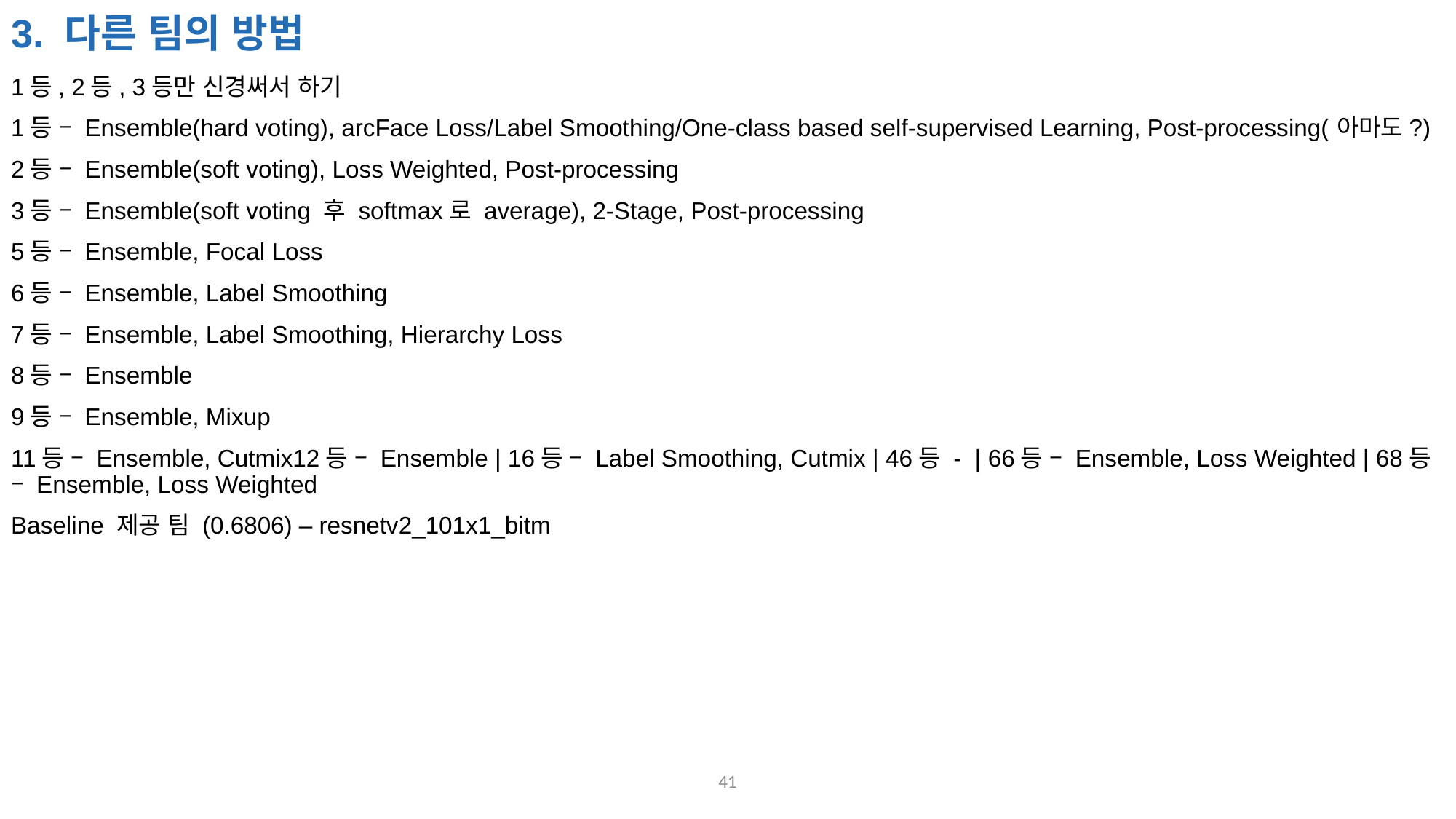

# 3. 다른 팀의 방법
1등, 2등, 3등만 신경써서 하기
1등 – Ensemble(hard voting), arcFace Loss/Label Smoothing/One-class based self-supervised Learning, Post-processing(아마도?)
2등 – Ensemble(soft voting), Loss Weighted, Post-processing
3등 – Ensemble(soft voting 후 softmax로 average), 2-Stage, Post-processing
5등 – Ensemble, Focal Loss
6등 – Ensemble, Label Smoothing
7등 – Ensemble, Label Smoothing, Hierarchy Loss
8등 – Ensemble
9등 – Ensemble, Mixup
11등 – Ensemble, Cutmix12등 – Ensemble | 16등 – Label Smoothing, Cutmix | 46등 -  | 66등 – Ensemble, Loss Weighted | 68등 – Ensemble, Loss Weighted
Baseline 제공 팀 (0.6806) – resnetv2_101x1_bitm
41